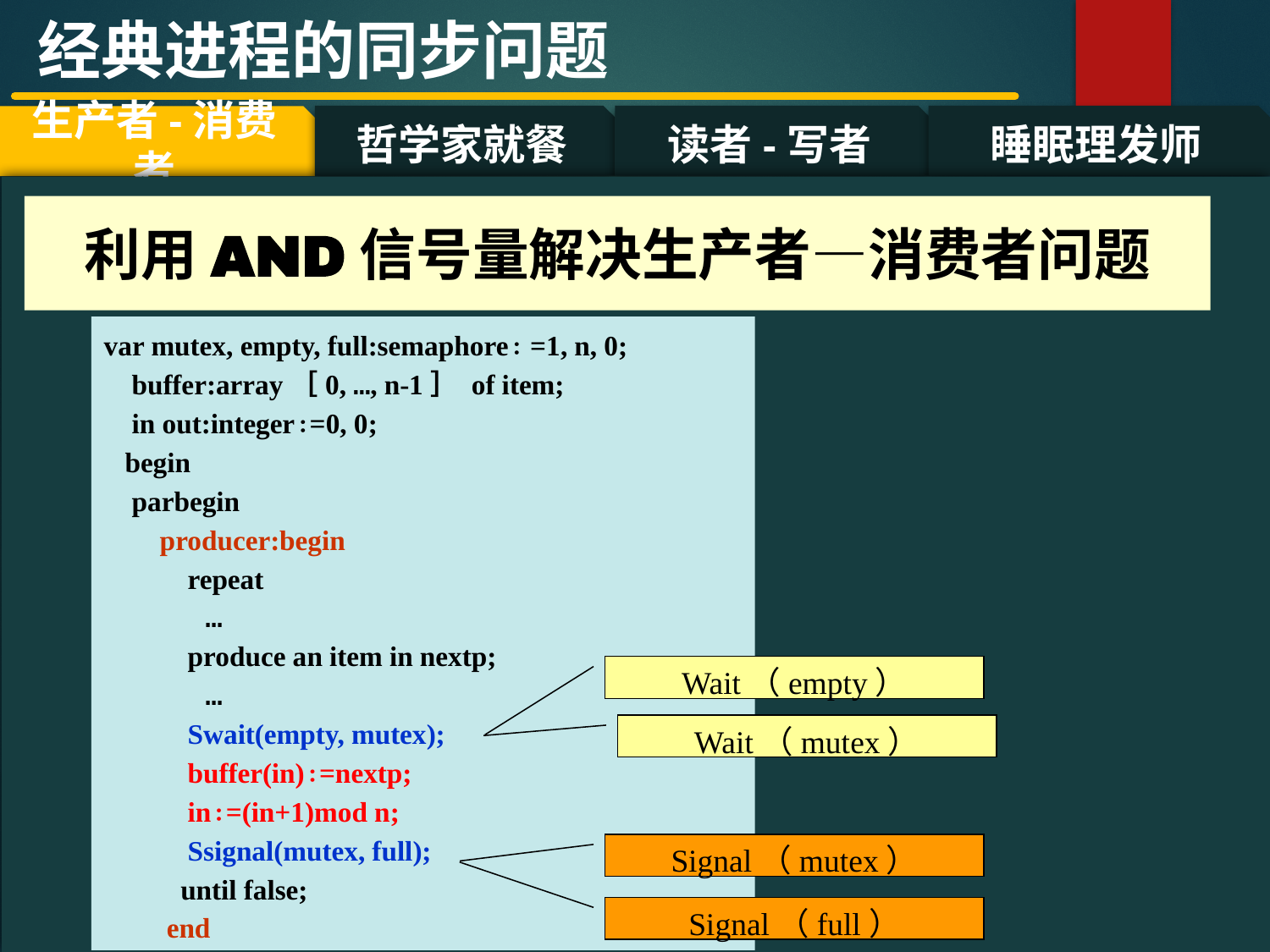

经典进程的同步问题
哲学家就餐
读者-写者
睡眠理发师
生产者-消费者
#
利用AND信号量解决生产者—消费者问题
var mutex, empty, full:semaphore∶ =1, n, 0;
    buffer:array［0, …, n-1］ of item;
    in out:integer∶=0, 0;
   begin
    parbegin
        producer:begin
            repeat
      …
            produce an item in nextp;
      …
            Swait(empty, mutex);
            buffer(in)∶=nextp;
            in∶=(in+1)mod n;
            Ssignal(mutex, full);
           until false;
         end
Wait（empty）
Wait（mutex）
Signal（mutex）
Signal（full）